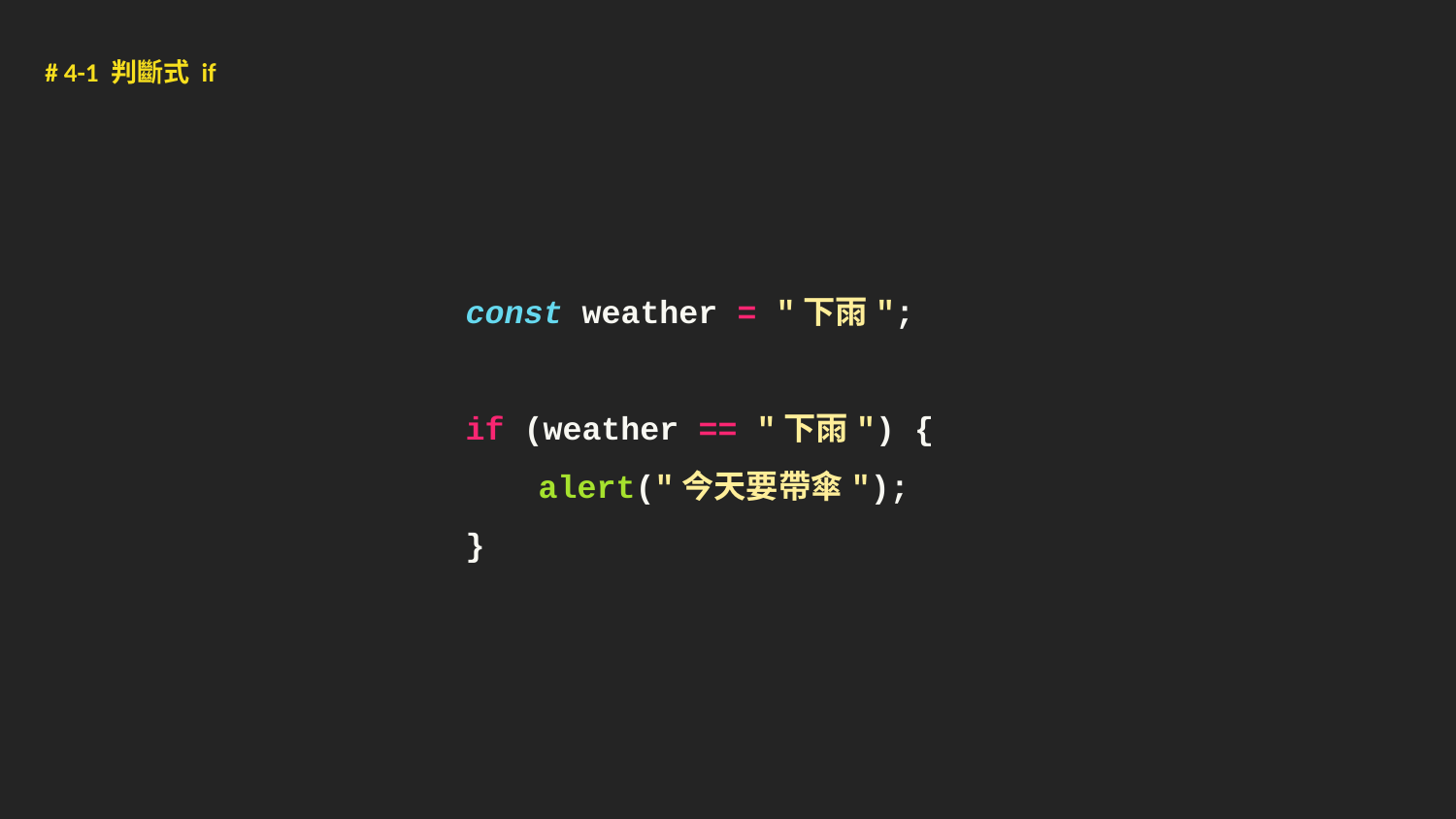

# 4-1 判斷式 if
const weather = "下雨";

if (weather == "下雨") {
alert("今天要帶傘");
}